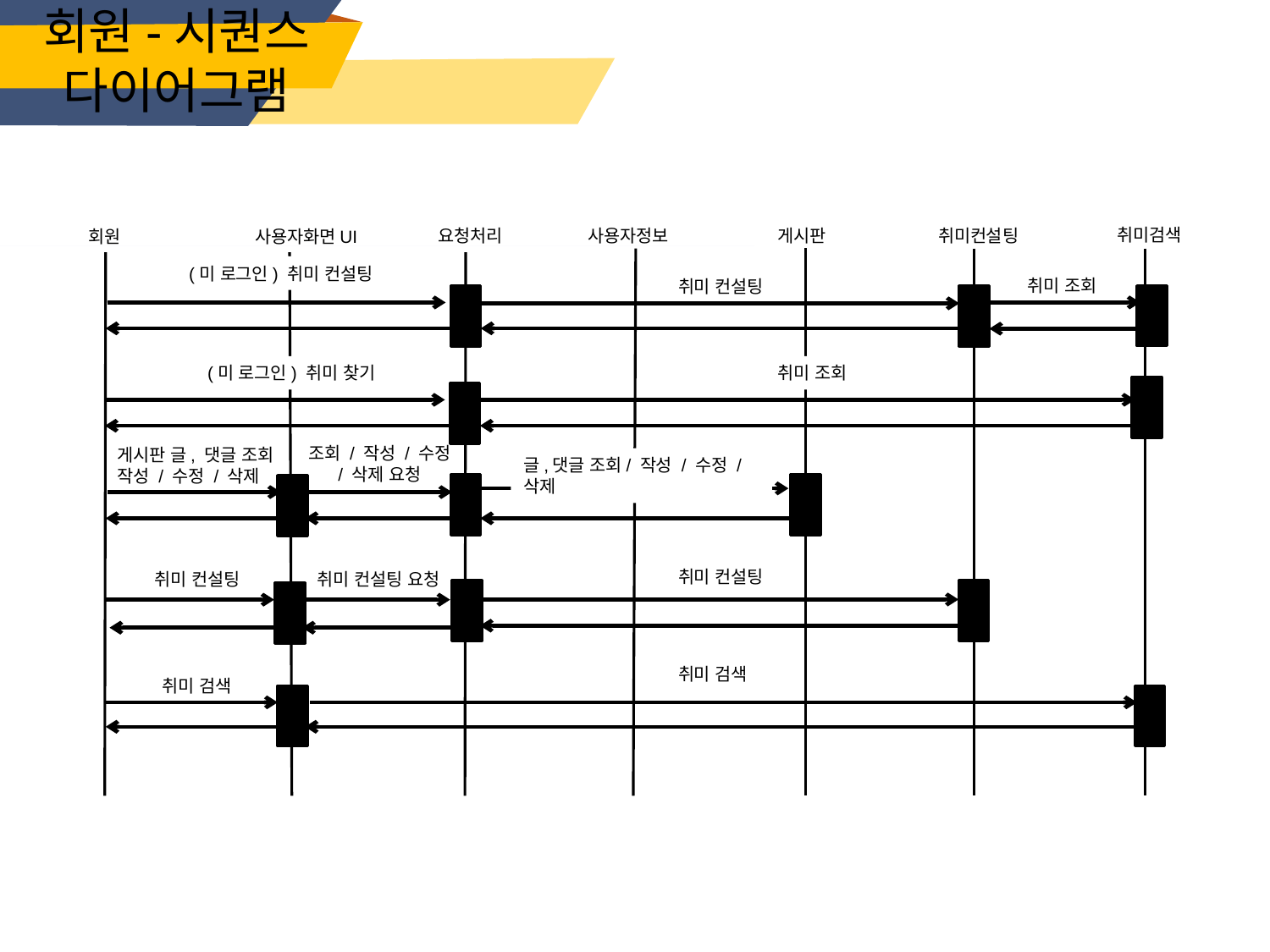

회원-시퀀스 다이어그램
취미검색
사용자정보
취미컨설팅
게시판
요청처리
회원
사용자화면UI
(미 로그인) 취미 컨설팅
취미 조회
취미 컨설팅

(미 로그인) 취미 찾기
취미 조회

조회 / 작성 / 수정 / 삭제 요청
게시판 글, 댓글 조회 작성 / 수정 / 삭제
글,댓글 조회/ 작성 / 수정 / 삭제

취미 컨설팅
취미 컨설팅
취미 컨설팅 요청

취미 검색
취미 검색